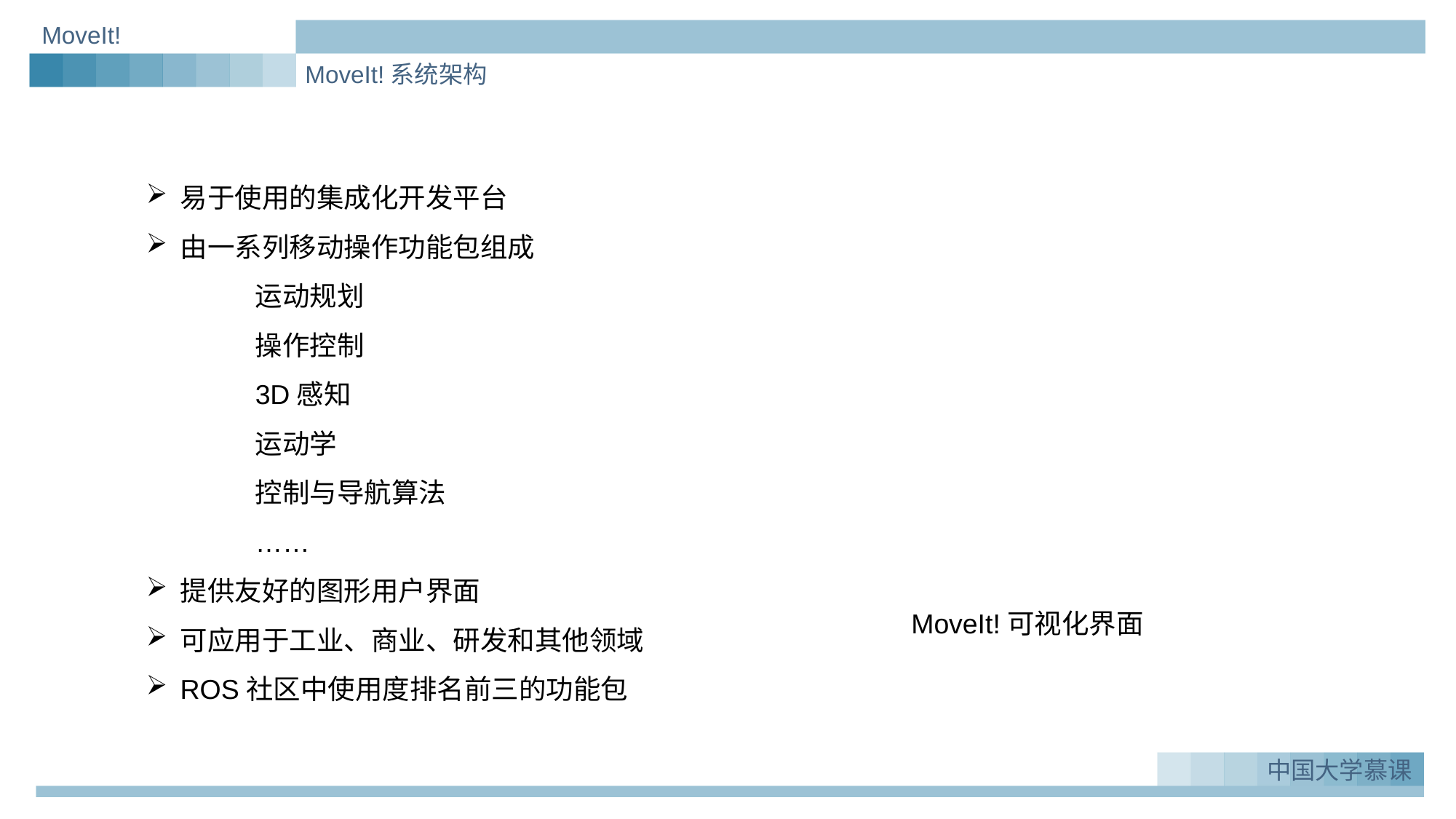

MoveIt!
MoveIt!系统架构
易于使用的集成化开发平台
由一系列移动操作功能包组成
	运动规划
	操作控制
	3D感知
	运动学
	控制与导航算法
	……
提供友好的图形用户界面
可应用于工业、商业、研发和其他领域
ROS社区中使用度排名前三的功能包

MoveIt!可视化界面
中国大学慕课